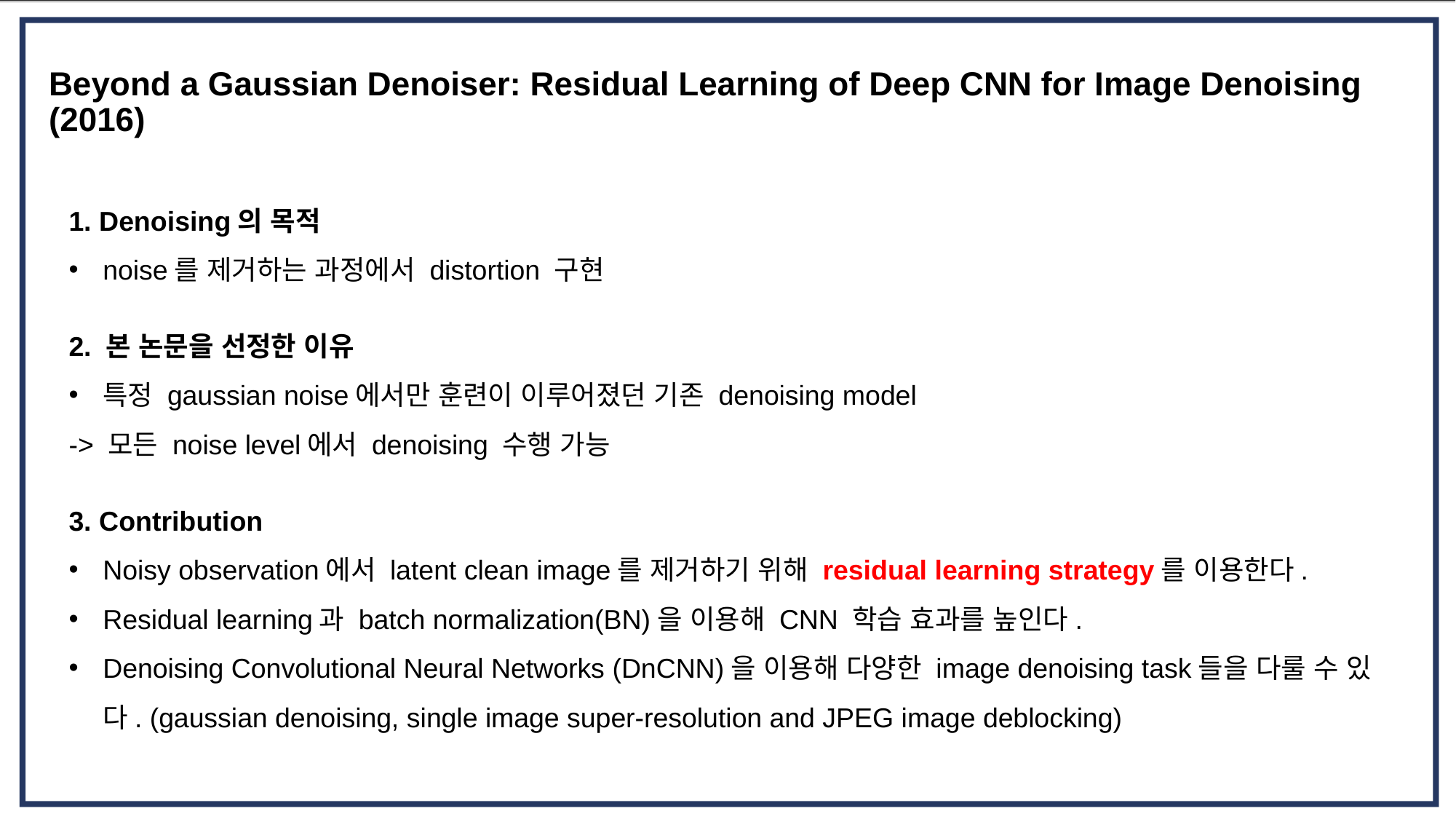

# ﻿Beyond a Gaussian Denoiser: Residual Learning of Deep CNN for Image Denoising﻿ (2016)
1. Denoising의 목적
noise를 제거하는 과정에서 distortion 구현

2. 본 논문을 선정한 이유
특정 gaussian noise에서만 훈련이 이루어졌던 기존 denoising model
-> 모든 noise level에서 denoising 수행 가능

3. Contribution
Noisy observation에서 latent clean image를 제거하기 위해 residual learning strategy를 이용한다.
Residual learning과 batch normalization(BN)을 이용해 CNN 학습 효과를 높인다.
Denoising Convolutional Neural Networks (DnCNN)을 이용해 다양한 image denoising task들을 다룰 수 있다. (﻿gaussian denoising, single image super-resolution and JPEG image deblocking)